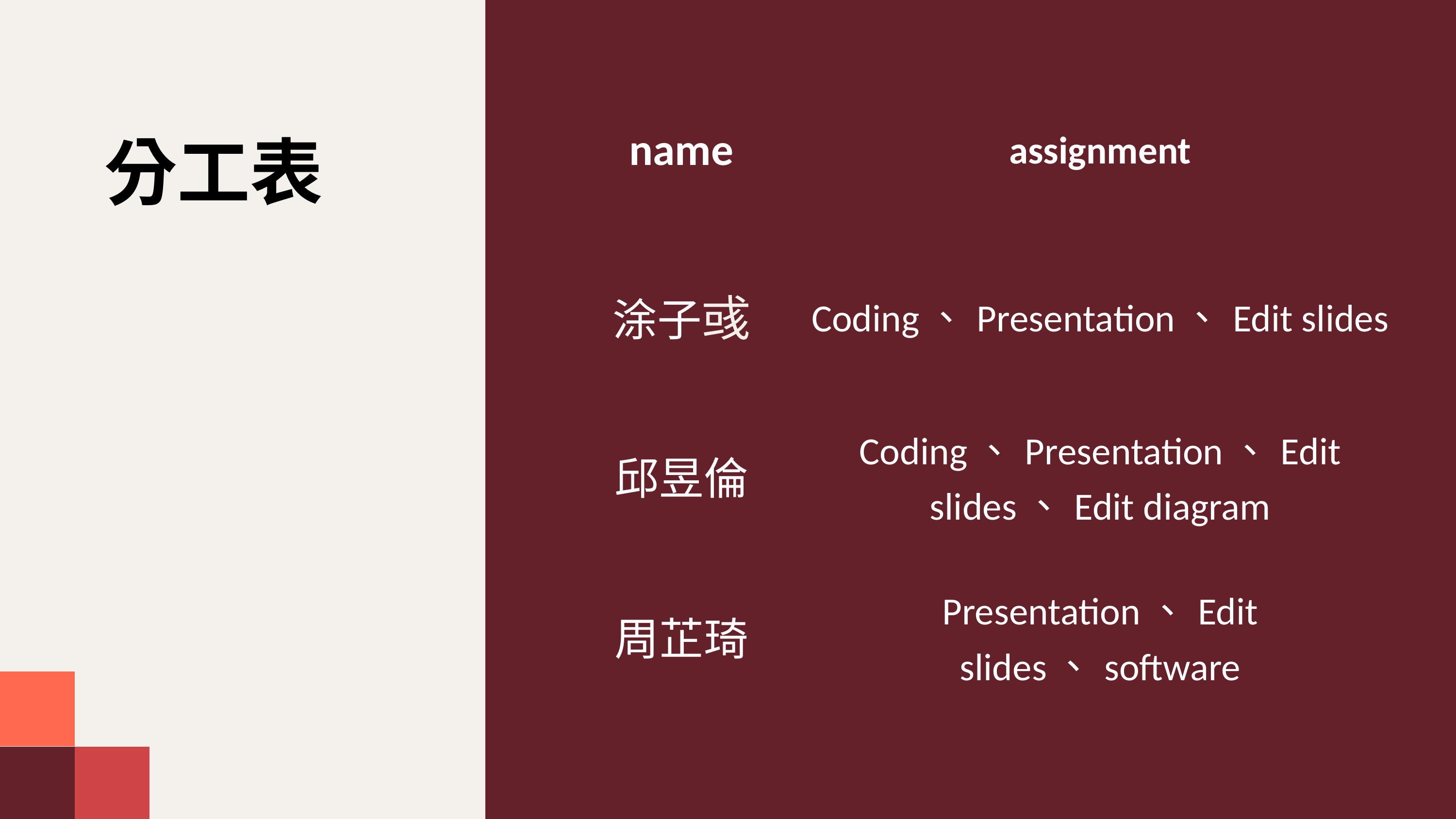

| name | assignment |
| --- | --- |
| 涂子彧 | Coding、Presentation、Edit slides |
| 邱昱倫 | Coding、Presentation、Edit slides、Edit diagram |
| 周芷琦 | Presentation、Edit slides、software |
分工表
27